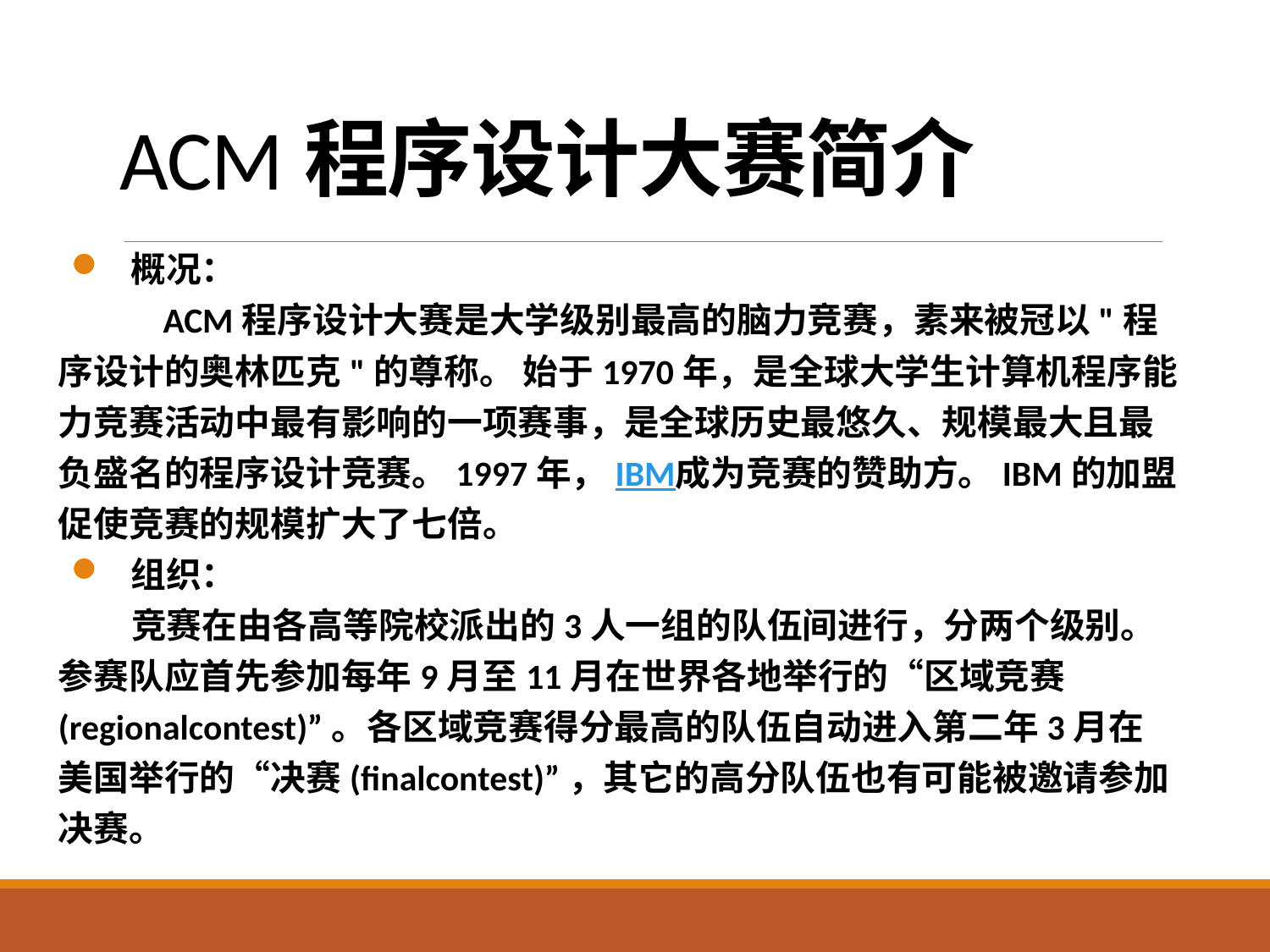

# ACM程序设计大赛简介
  概况：
             ACM程序设计大赛是大学级别最高的脑力竞赛，素来被冠以"程序设计的奥林匹克"的尊称。 始于1970年，是全球大学生计算机程序能力竞赛活动中最有影响的一项赛事，是全球历史最悠久、规模最大且最负盛名的程序设计竞赛。1997年，IBM成为竞赛的赞助方。IBM的加盟促使竞赛的规模扩大了七倍。
  组织：
        竞赛在由各高等院校派出的3人一组的队伍间进行，分两个级别。参赛队应首先参加每年9月至11月在世界各地举行的“区域竞赛(regionalcontest)”。各区域竞赛得分最高的队伍自动进入第二年3月在美国举行的“决赛(finalcontest)”，其它的高分队伍也有可能被邀请参加决赛。